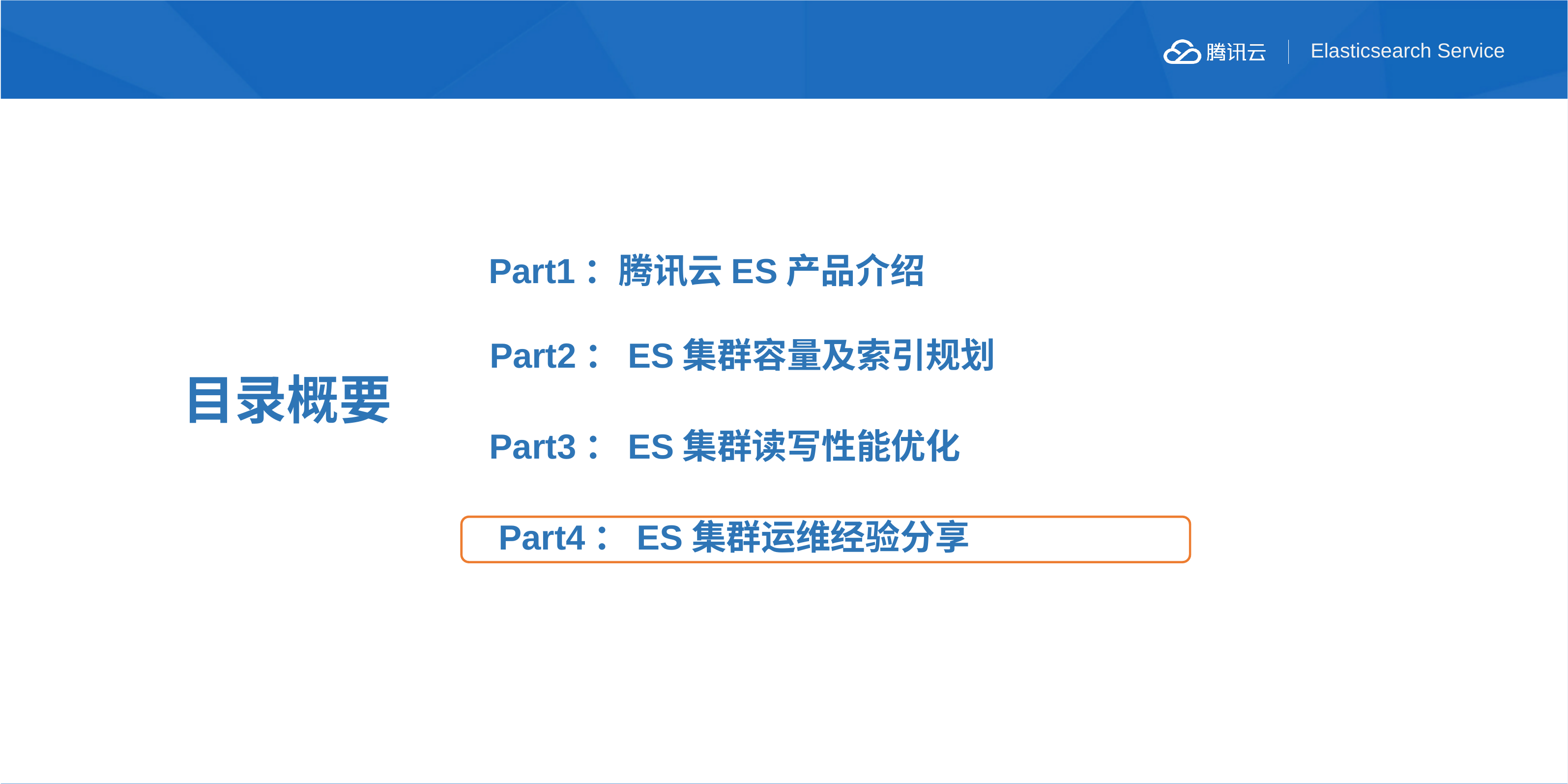

Part1：腾讯云ES产品介绍
Part2：ES集群容量及索引规划
目录概要
Part3：ES集群读写性能优化
Part4：ES集群运维经验分享